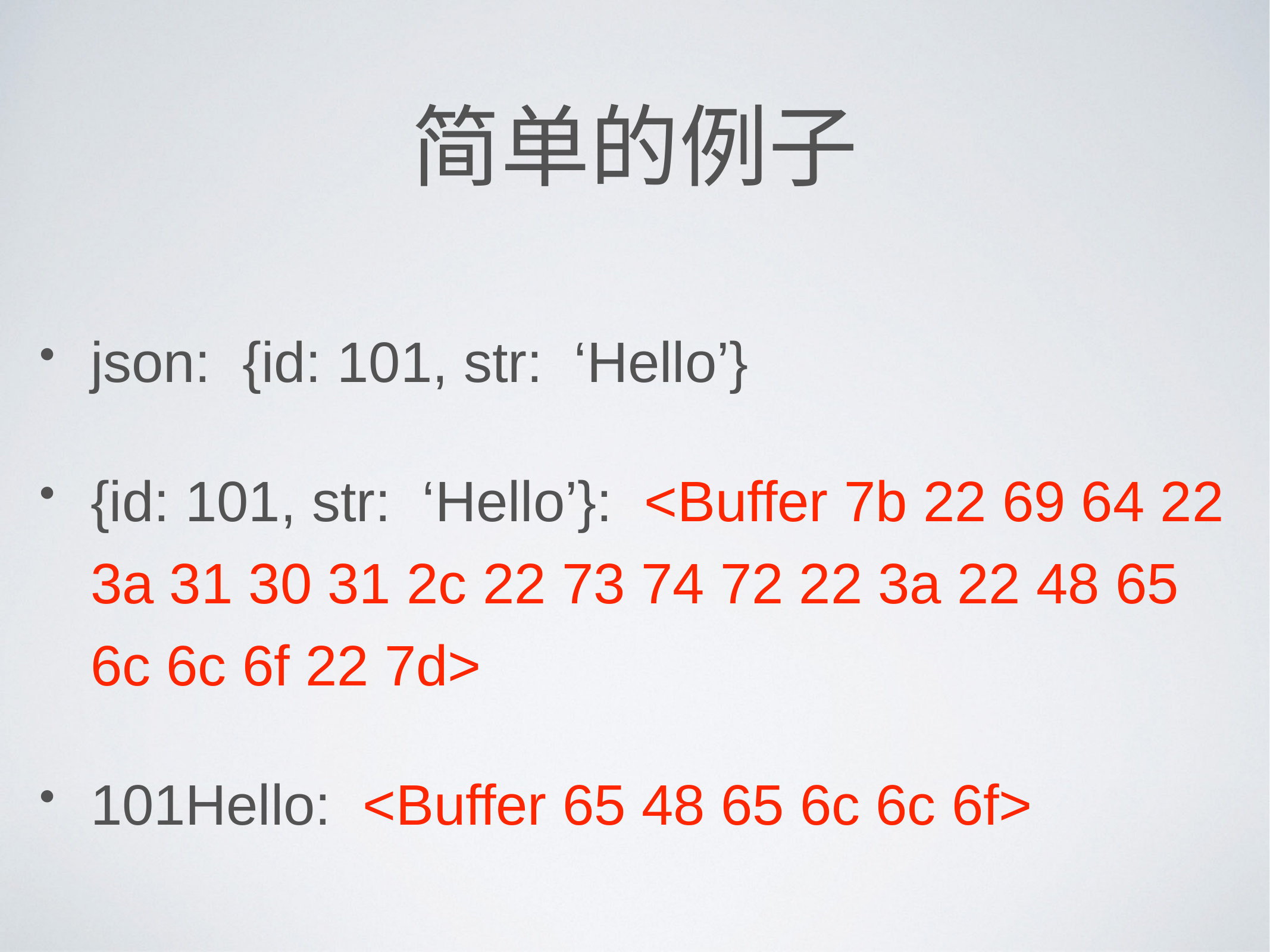

# 简单的例子
json:  {id: 101, str:  ‘Hello’}
{id: 101, str:  ‘Hello’}:  <Buffer 7b 22 69 64 22 3a 31 30 31 2c 22 73 74 72 22 3a 22 48 65 6c 6c 6f 22 7d>
101Hello:  <Buffer 65 48 65 6c 6c 6f>
48